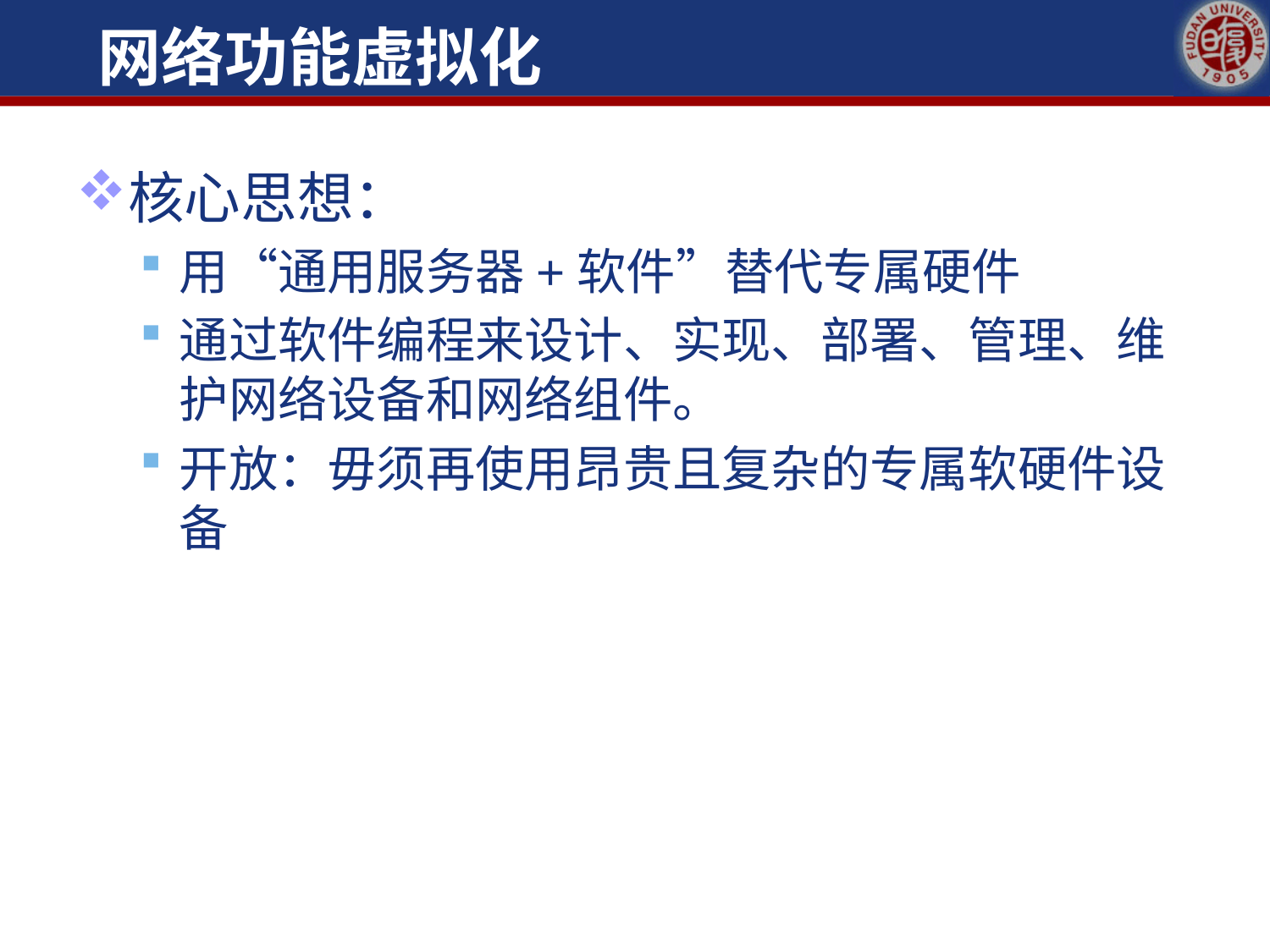

# 网络功能虚拟化
核心思想：
用“通用服务器+软件”替代专属硬件
通过软件编程来设计、实现、部署、管理、维护网络设备和网络组件。
开放：毋须再使用昂贵且复杂的专属软硬件设备